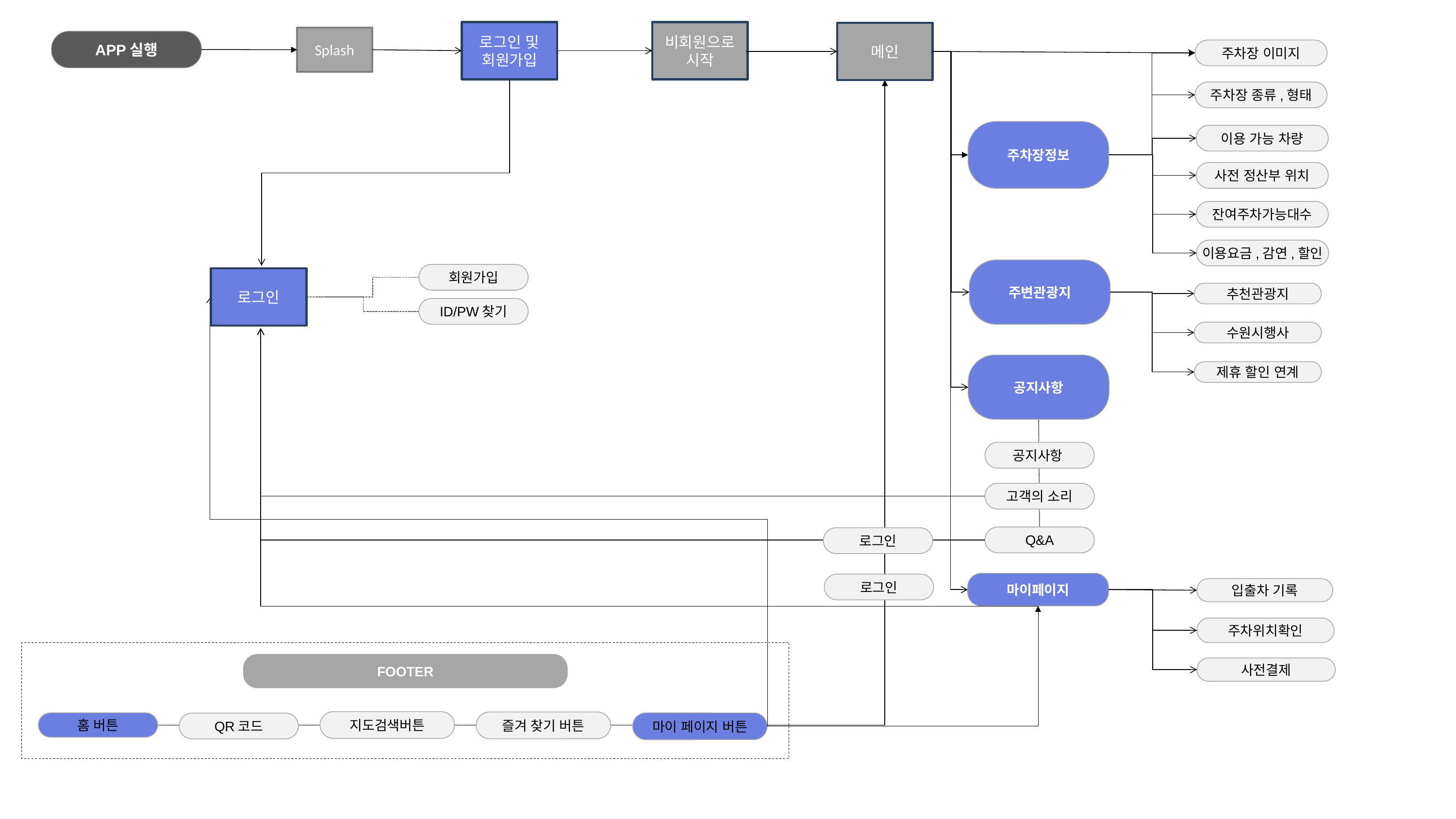

비회원으로시작
로그인 및 회원가입
메인
Splash
APP실행
주차장 이미지
주차장 종류,형태
주차장정보
이용 가능 차량
사전 정산부 위치
잔여주차가능대수
이용요금,감연,할인
주변관광지
회원가입
로그인
추천관광지
ID/PW찾기
수원시행사
공지사항
제휴 할인 연계
공지사항
고객의 소리
Q&A
로그인
마이페이지
로그인
입출차 기록
주차위치확인

FOOTER
사전결제
지도검색버튼
즐겨 찾기 버튼
홈 버튼
마이 페이지 버튼
QR코드